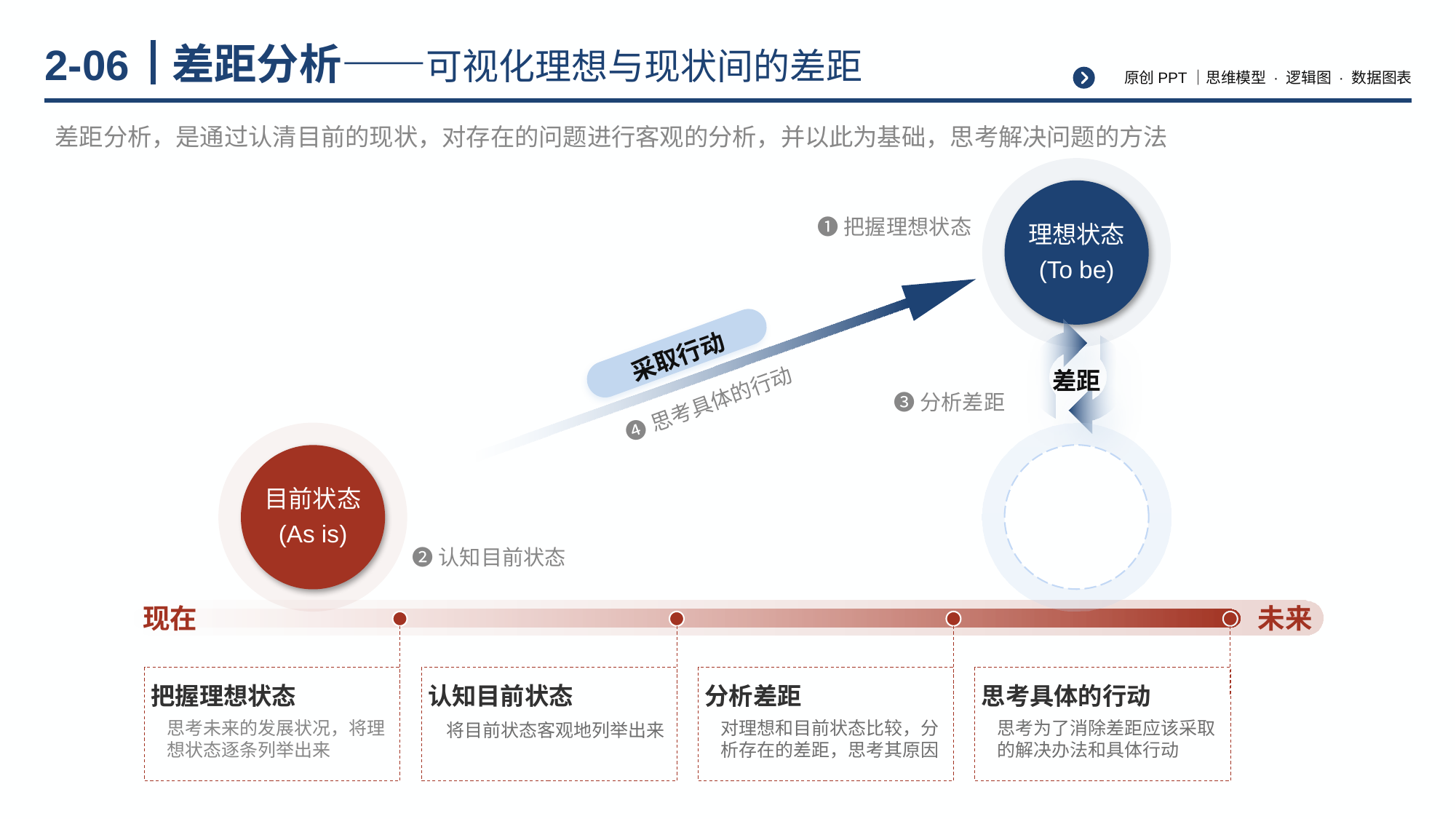

# 差距分析——可视化理想与现状间的差距
2-06
差距分析，是通过认清目前的现状，对存在的问题进行客观的分析，并以此为基础，思考解决问题的方法

理想状态
(To be)
❶把握理想状态

差距
采取行动

❸分析差距
❹思考具体的行动

目前状态
(As is)
❷认知目前状态
现在
未来

思考未来的发展状况，将理想状态逐条列举出来
把握理想状态

将目前状态客观地列举出来
认知目前状态

对理想和目前状态比较，分析存在的差距，思考其原因
分析差距

思考为了消除差距应该采取的解决办法和具体行动
思考具体的行动